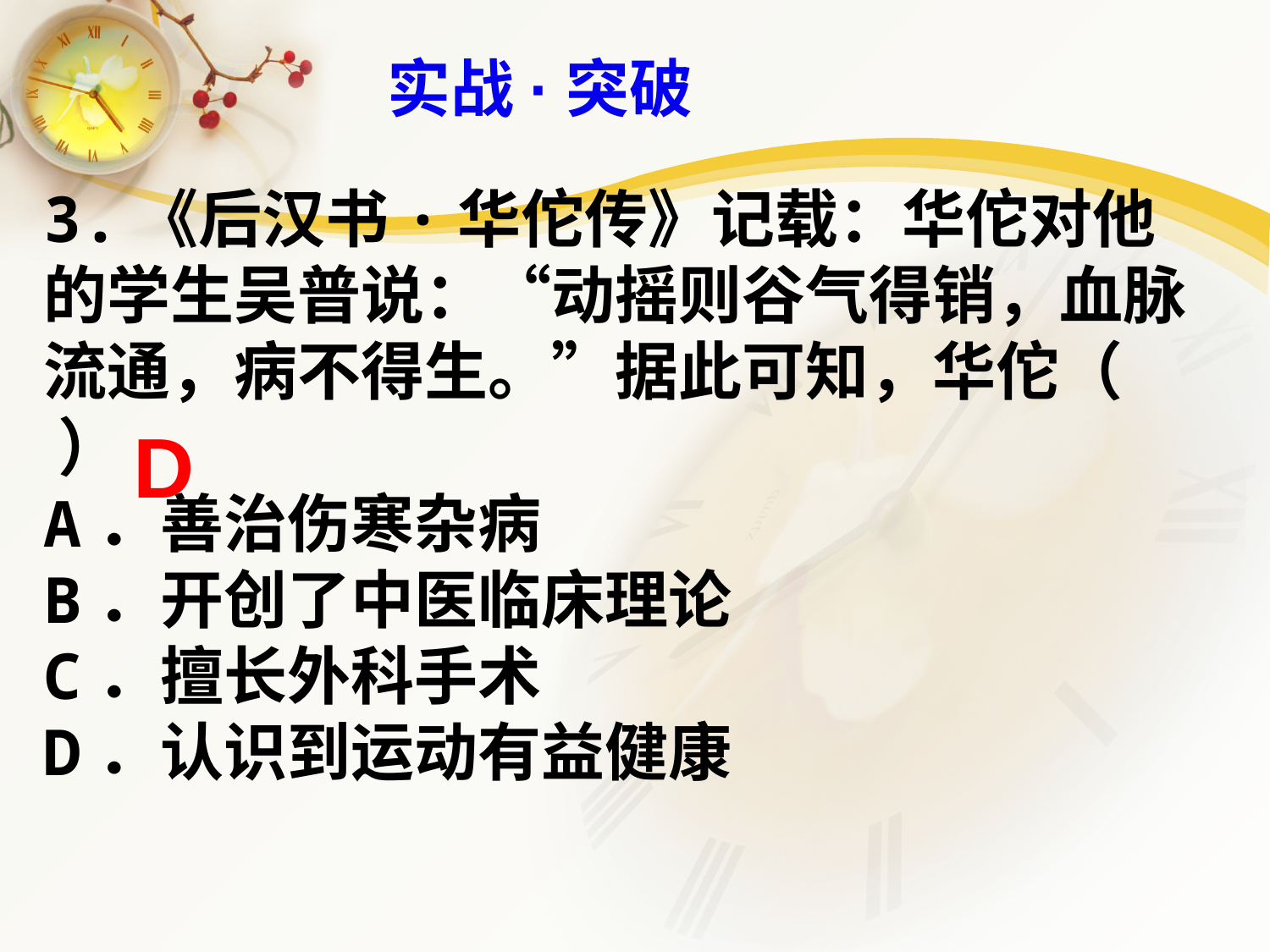

实战·突破
3.《后汉书·华佗传》记载：华佗对他的学生吴普说：“动摇则谷气得销，血脉流通，病不得生。”据此可知，华佗（   ）
A．善治伤寒杂病
B．开创了中医临床理论
C．擅长外科手术
D．认识到运动有益健康
D